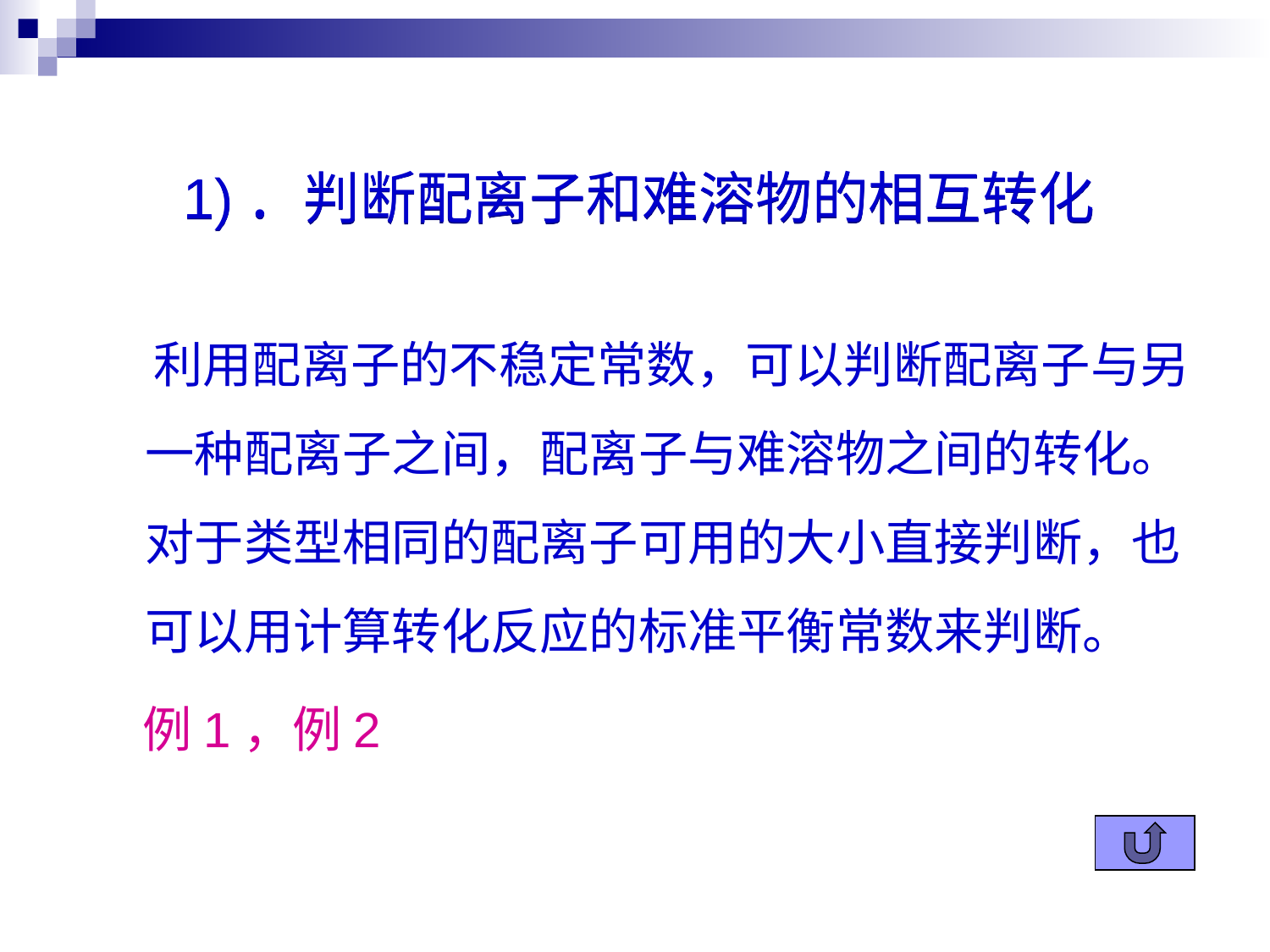

1)．判断配离子和难溶物的相互转化

    利用配离子的不稳定常数，可以判断配离子与另一种配离子之间，配离子与难溶物之间的转化。对于类型相同的配离子可用的大小直接判断，也可以用计算转化反应的标准平衡常数来判断。
   例1，例2